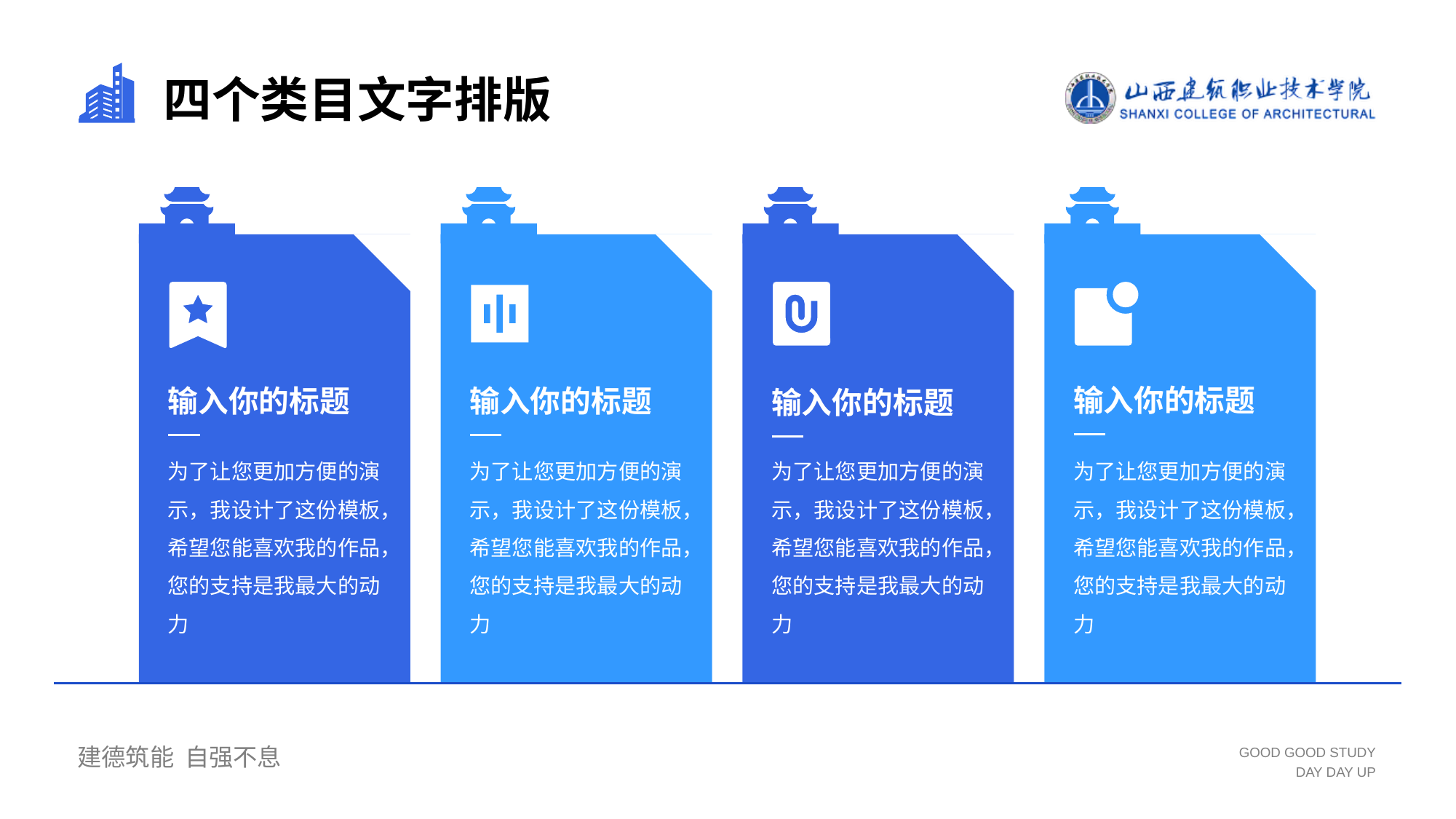

# 四个类目文字排版

输入你的标题
输入你的标题
输入你的标题
输入你的标题
为了让您更加方便的演示，我设计了这份模板，希望您能喜欢我的作品，您的支持是我最大的动力
为了让您更加方便的演示，我设计了这份模板，希望您能喜欢我的作品，您的支持是我最大的动力
为了让您更加方便的演示，我设计了这份模板，希望您能喜欢我的作品，您的支持是我最大的动力
为了让您更加方便的演示，我设计了这份模板，希望您能喜欢我的作品，您的支持是我最大的动力